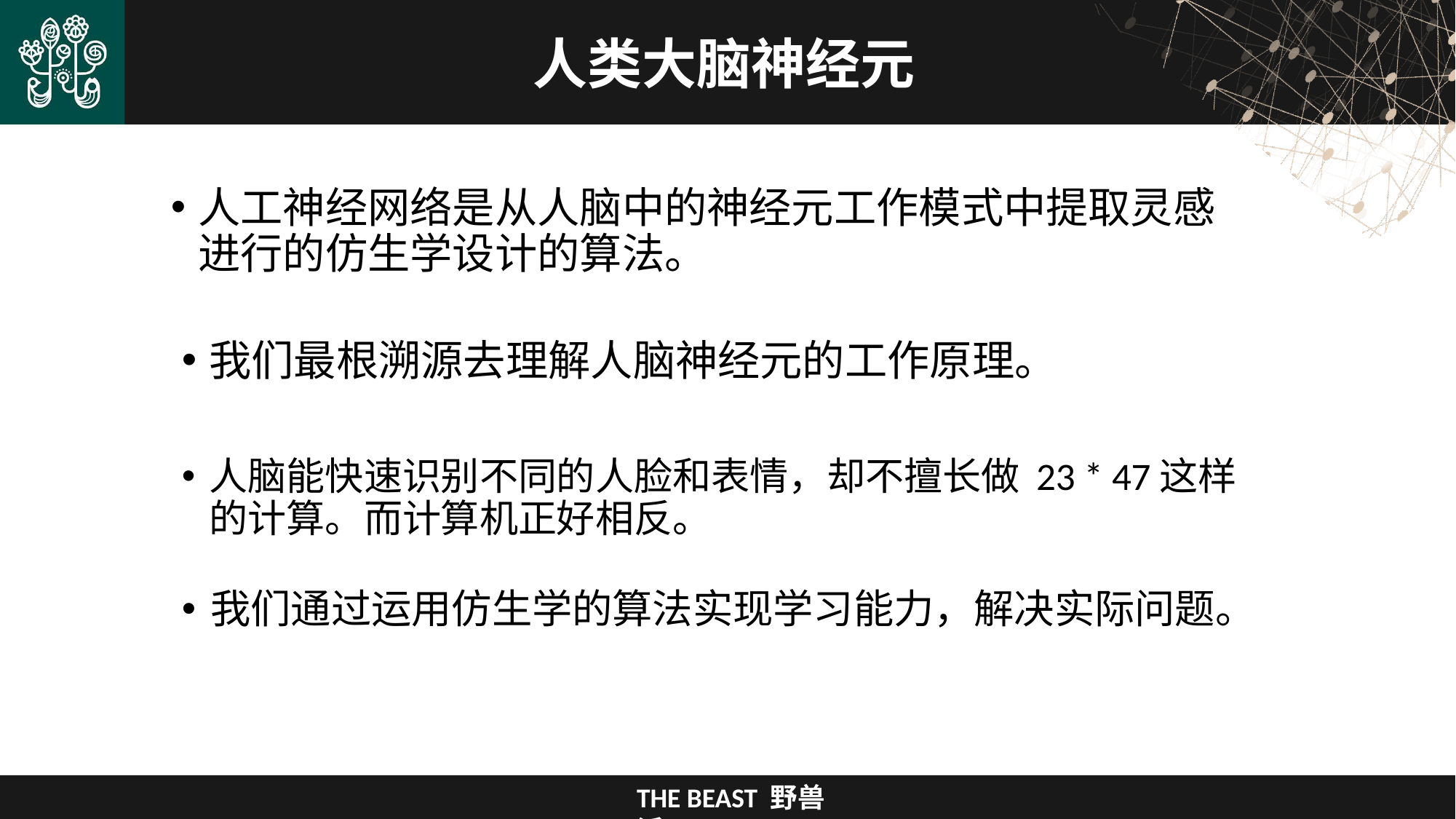

# 人类大脑神经元
人工神经网络是从人脑中的神经元工作模式中提取灵感进行的仿生学设计的算法。

我们最根溯源去理解人脑神经元的工作原理。

人脑能快速识别不同的人脸和表情，却不擅长做 23 * 47这样的计算。而计算机正好相反。

我们通过运用仿生学的算法实现学习能力，解决实际问题。